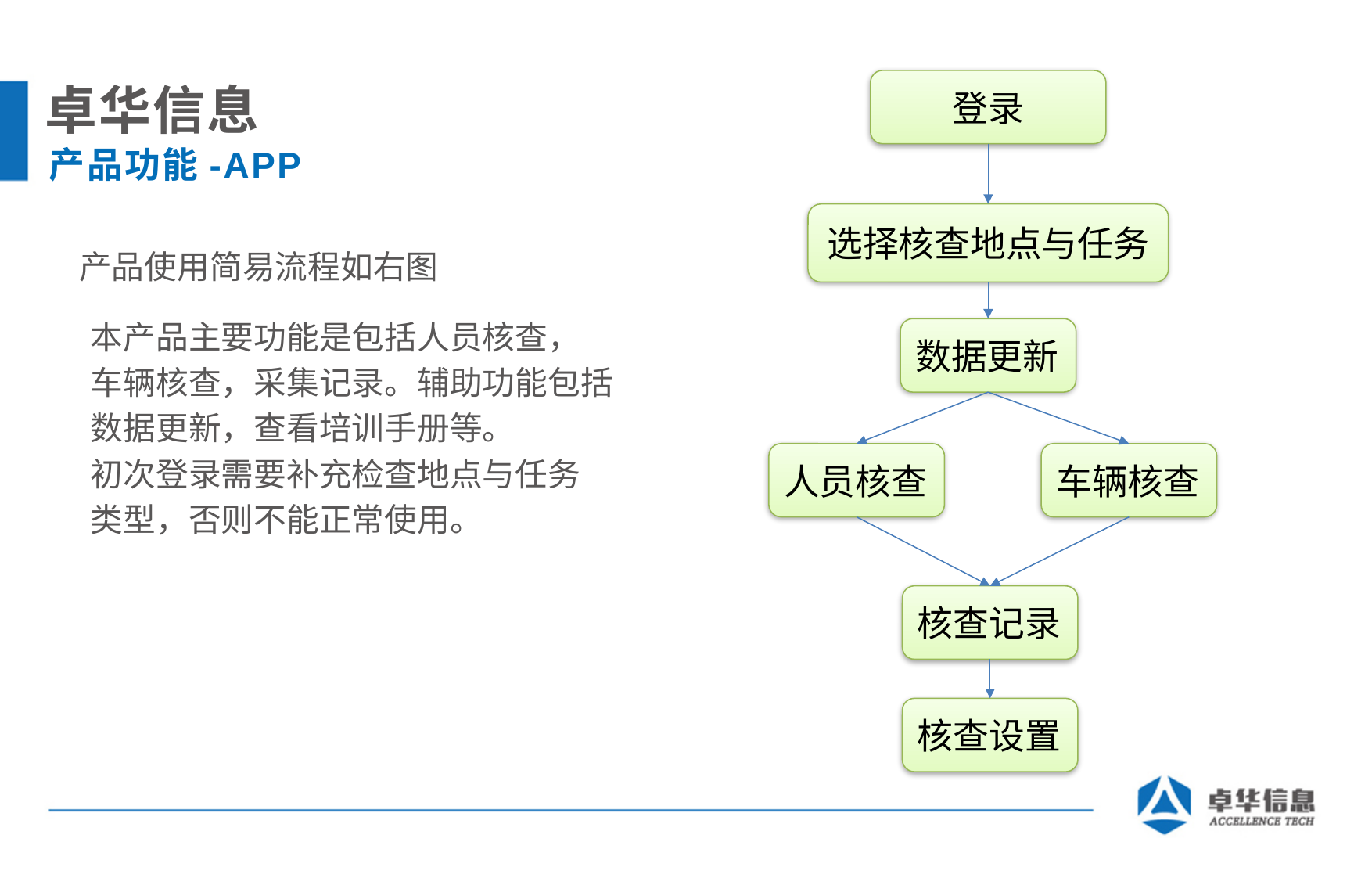

登录
# 卓华信息
产品功能-APP
选择核查地点与任务
产品使用简易流程如右图
本产品主要功能是包括人员核查，
车辆核查，采集记录。辅助功能包括
数据更新，查看培训手册等。
初次登录需要补充检查地点与任务
类型，否则不能正常使用。
数据更新
人员核查
车辆核查
核查记录
核查设置